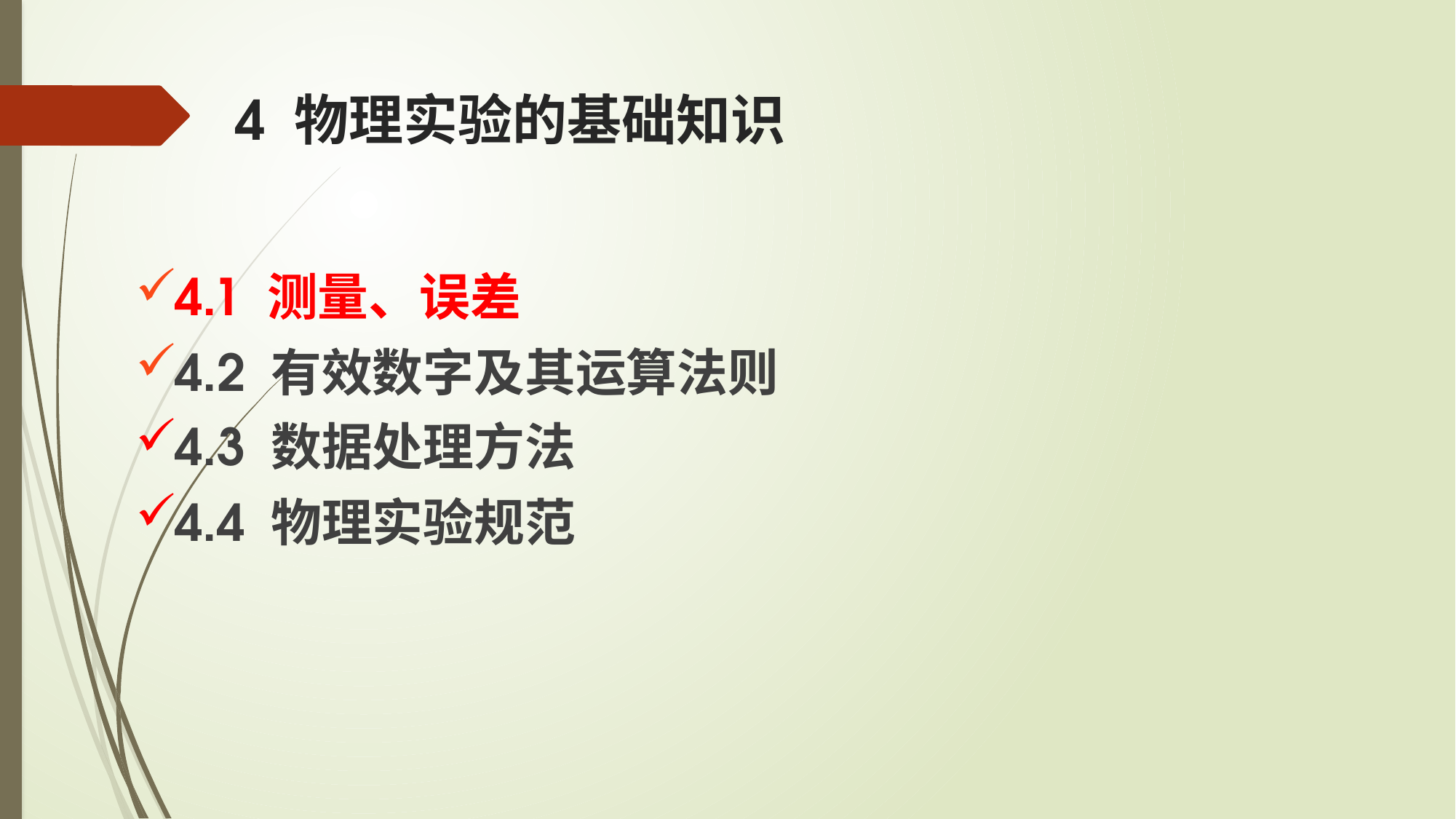

# 4 物理实验的基础知识
4.1 测量、误差
4.2 有效数字及其运算法则
4.3 数据处理方法
4.4 物理实验规范